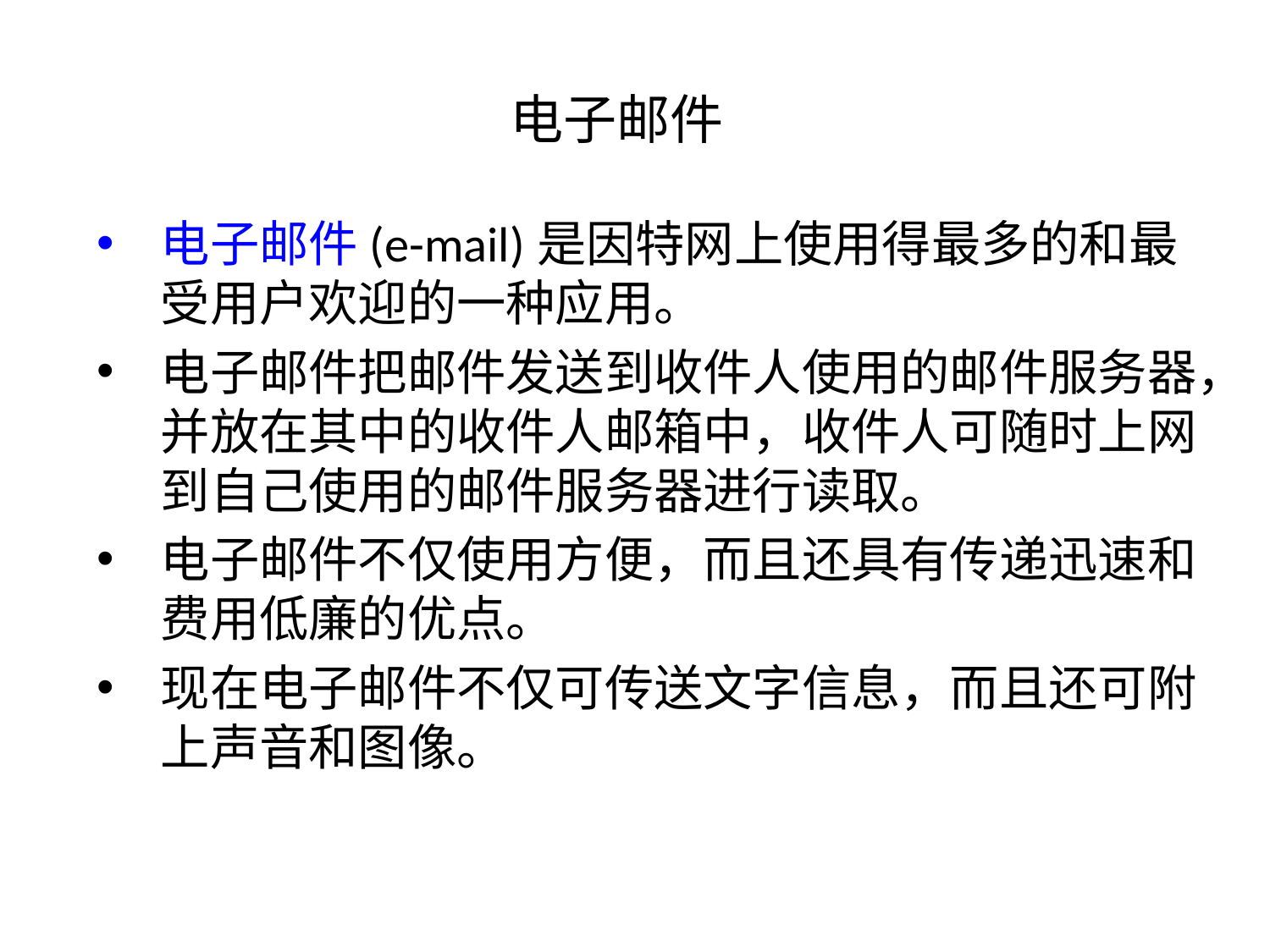

# 电子邮件
电子邮件(e-mail)是因特网上使用得最多的和最受用户欢迎的一种应用。
电子邮件把邮件发送到收件人使用的邮件服务器，并放在其中的收件人邮箱中，收件人可随时上网到自己使用的邮件服务器进行读取。
电子邮件不仅使用方便，而且还具有传递迅速和费用低廉的优点。
现在电子邮件不仅可传送文字信息，而且还可附上声音和图像。